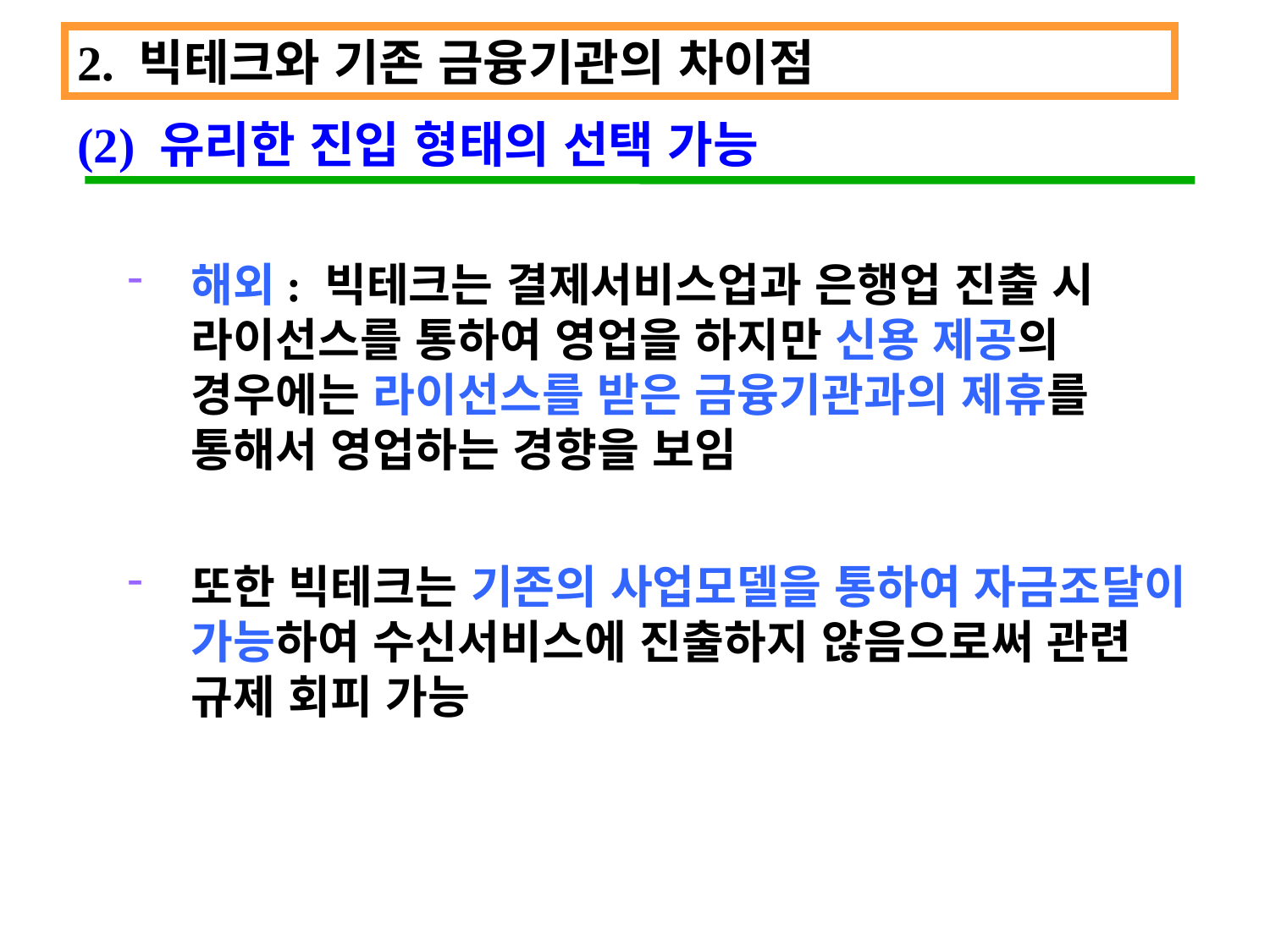

2. 빅테크와 기존 금융기관의 차이점
(2) 유리한 진입 형태의 선택 가능

해외: 빅테크는 결제서비스업과 은행업 진출 시 라이선스를 통하여 영업을 하지만 신용 제공의 경우에는 라이선스를 받은 금융기관과의 제휴를 통해서 영업하는 경향을 보임

또한 빅테크는 기존의 사업모델을 통하여 자금조달이 가능하여 수신서비스에 진출하지 않음으로써 관련 규제 회피 가능